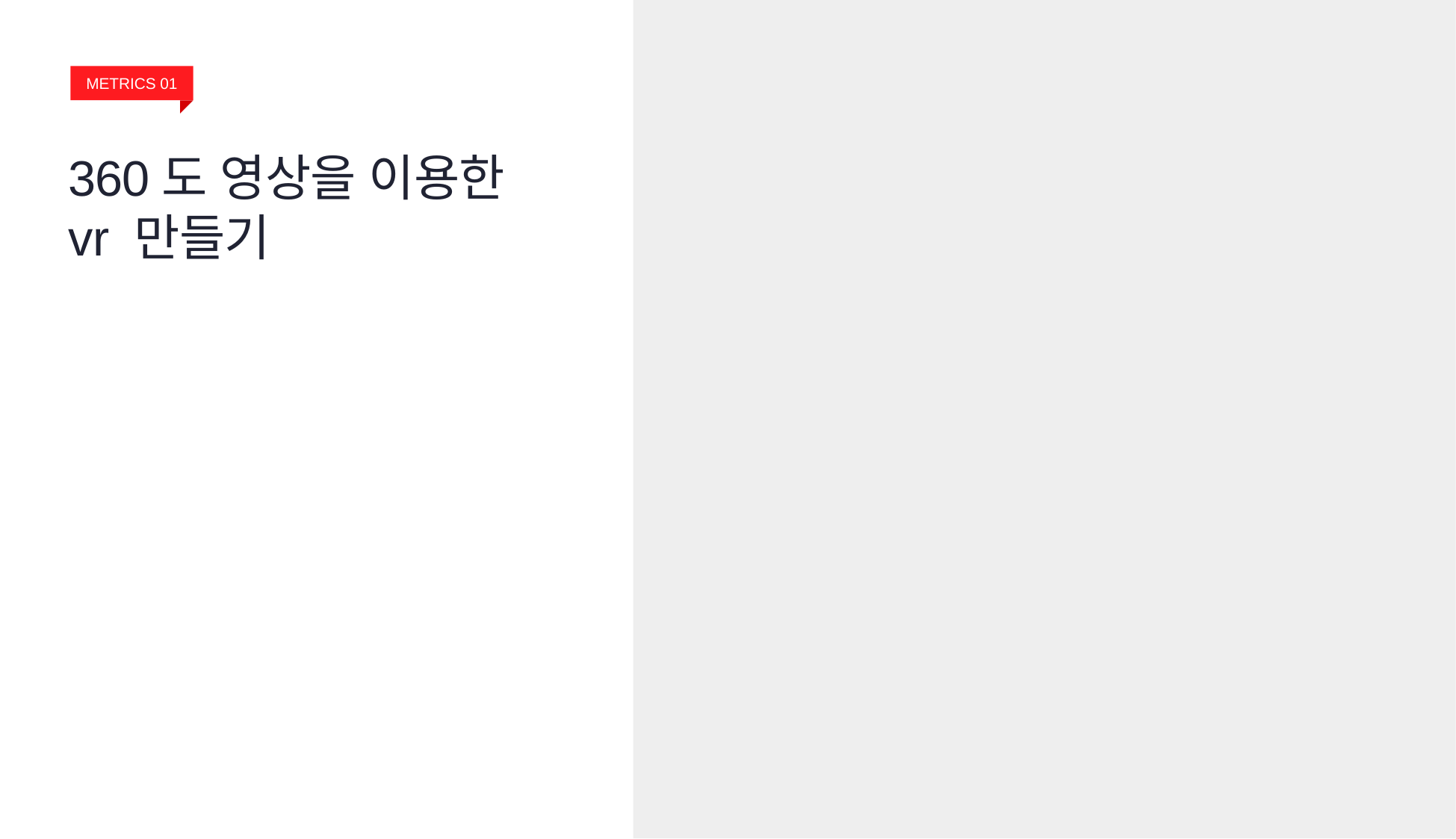

METRICS 01

360도 영상을 이용한 vr 만들기